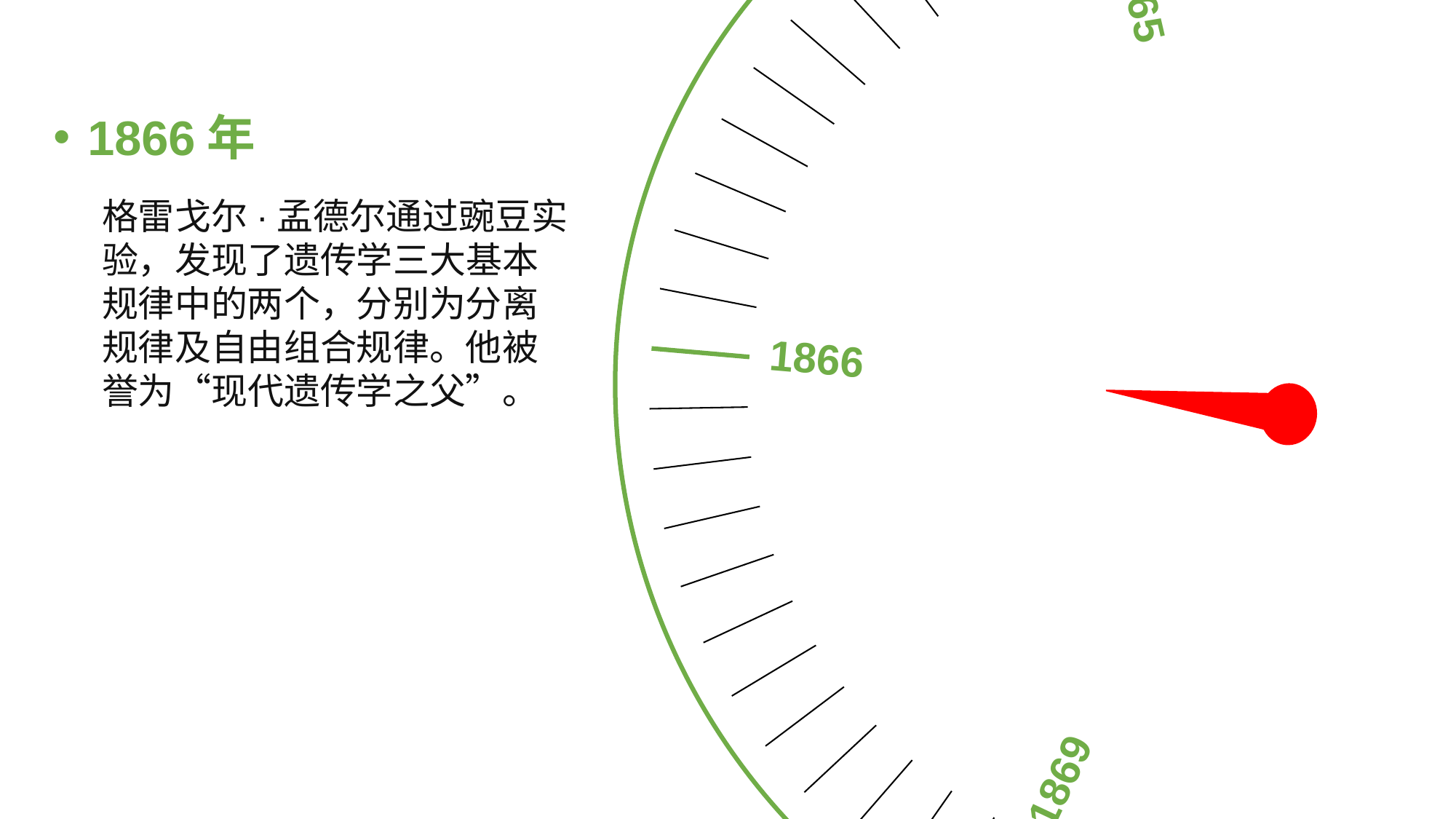

1865
1859
1866
1873
1869
1866年
格雷戈尔·孟德尔通过豌豆实验，发现了遗传学三大基本规律中的两个，分别为分离规律及自由组合规律。他被誉为“现代遗传学之父”。